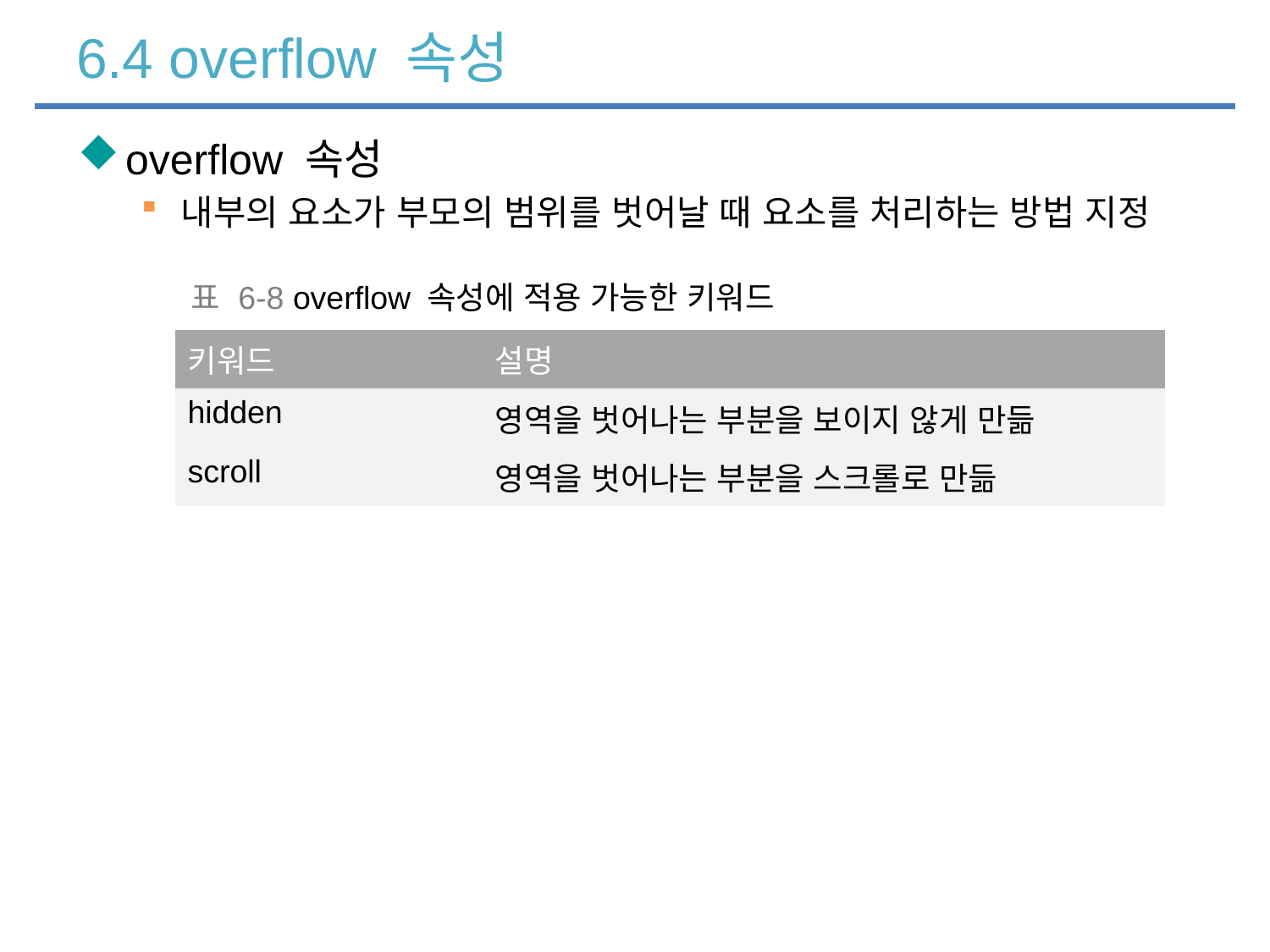

# 6.4 overflow 속성
overflow 속성
내부의 요소가 부모의 범위를 벗어날 때 요소를 처리하는 방법 지정
| 표 6-8 overflow 속성에 적용 가능한 키워드 |
| --- |
| 키워드 | 설명 |
| --- | --- |
| hidden | 영역을 벗어나는 부분을 보이지 않게 만듦 |
| scroll | 영역을 벗어나는 부분을 스크롤로 만듦 |